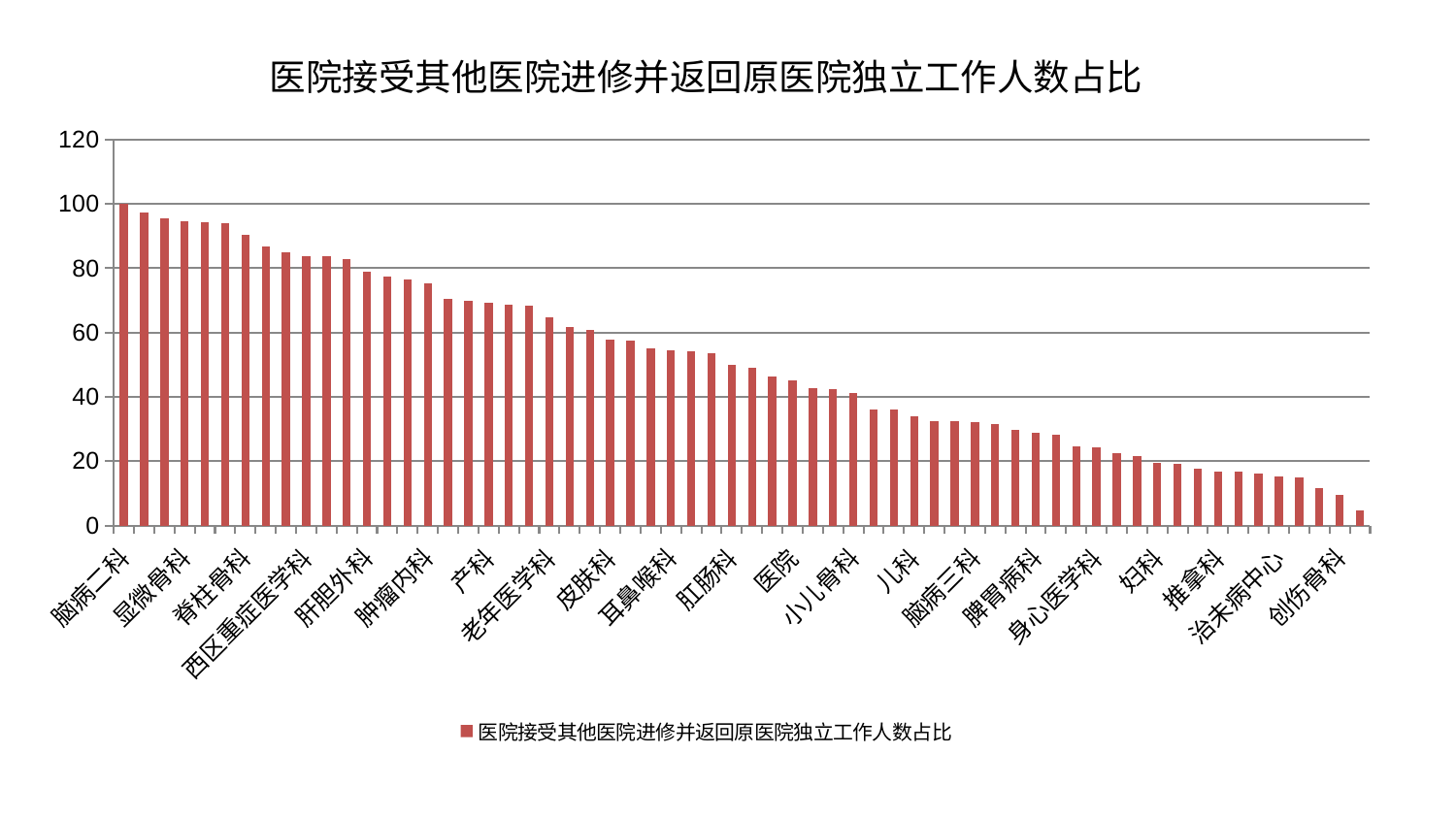

### Chart: 医院接受其他医院进修并返回原医院独立工作人数占比

| Category | 医院接受其他医院进修并返回原医院独立工作人数占比 |
|---|---|
| 脑病二科 | 100.0 |
| 风湿病科 | 97.21318492184679 |
| 心病三科 | 95.50479447485472 |
| 显微骨科 | 94.69681415953492 |
| 肾脏内科 | 94.40920089485462 |
| 中医外治中心 | 93.95379474259649 |
| 脊柱骨科 | 90.25605676040804 |
| 妇科妇二科合并 | 86.72943797407761 |
| 关节骨科 | 85.09497168491338 |
| 西区重症医学科 | 83.87421054900655 |
| 重症医学科 | 83.78179429287704 |
| 心病四科 | 82.9150140962028 |
| 肝胆外科 | 78.93690321915561 |
| 周围血管科 | 77.5161710924096 |
| 肝病科 | 76.65933124028572 |
| 肿瘤内科 | 75.39809724295098 |
| 脑病一科 | 70.35894632110953 |
| 泌尿外科 | 69.95497930183095 |
| 产科 | 69.42283652406954 |
| 肾病科 | 68.71248668038189 |
| 小儿推拿科 | 68.48358120746495 |
| 老年医学科 | 64.78548854139774 |
| 口腔科 | 61.586767845562136 |
| 东区肾病科 | 60.82439481873764 |
| 皮肤科 | 57.94755394330834 |
| 东区重症医学科 | 57.4701444195936 |
| 综合内科 | 54.99087942436337 |
| 耳鼻喉科 | 54.377818193469246 |
| 呼吸内科 | 54.22079425503007 |
| 内分泌科 | 53.697561664865994 |
| 肛肠科 | 49.856559392362456 |
| 中医经典科 | 49.02294016929672 |
| 微创骨科 | 46.21740780051076 |
| 医院 | 45.182952686936034 |
| 眼科 | 42.838297471652574 |
| 心病一科 | 42.34987512115233 |
| 小儿骨科 | 41.22679095038065 |
| 神经内科 | 36.14974627593341 |
| 美容皮肤科 | 35.93263334839657 |
| 儿科 | 33.81754875566226 |
| 康复科 | 32.37201186864125 |
| 普通外科 | 32.32351725049649 |
| 脑病三科 | 32.203973296254176 |
| 胸外科 | 31.44332094053511 |
| 运动损伤骨科 | 29.800876815471288 |
| 脾胃病科 | 28.866764752354577 |
| 男科 | 28.147690753436784 |
| 血液科 | 24.55375258011342 |
| 身心医学科 | 24.377517174403998 |
| 心血管内科 | 22.42194487020455 |
| 消化内科 | 21.553691280975478 |
| 妇科 | 19.391034081738248 |
| 骨科 | 19.248798551318437 |
| 针灸科 | 17.62668197206485 |
| 推拿科 | 16.84534795244762 |
| 神经外科 | 16.630351741795373 |
| 心病二科 | 16.18370426625108 |
| 治未病中心 | 15.222214206987859 |
| 脾胃科消化科合并 | 14.841321375743696 |
| 妇二科 | 11.48512155628409 |
| 创伤骨科 | 9.63782749801162 |
| 乳腺甲状腺外科 | 4.797179348632391 |
232